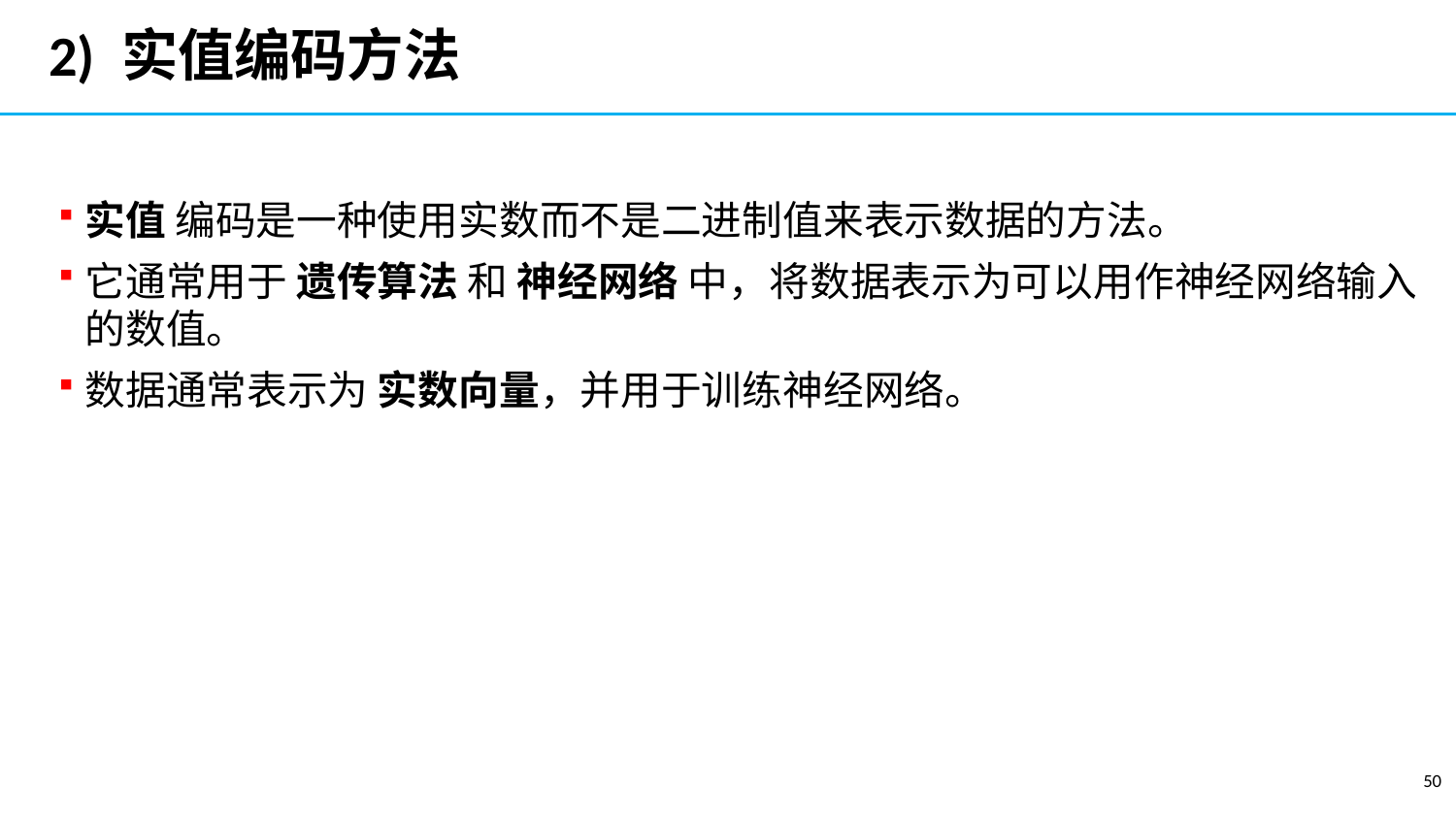

# 2) 实值编码方法

实值 编码是一种使用实数而不是二进制值来表示数据的方法。
它通常用于 遗传算法 和 神经网络 中，将数据表示为可以用作神经网络输入的数值。
数据通常表示为 实数向量，并用于训练神经网络。

50